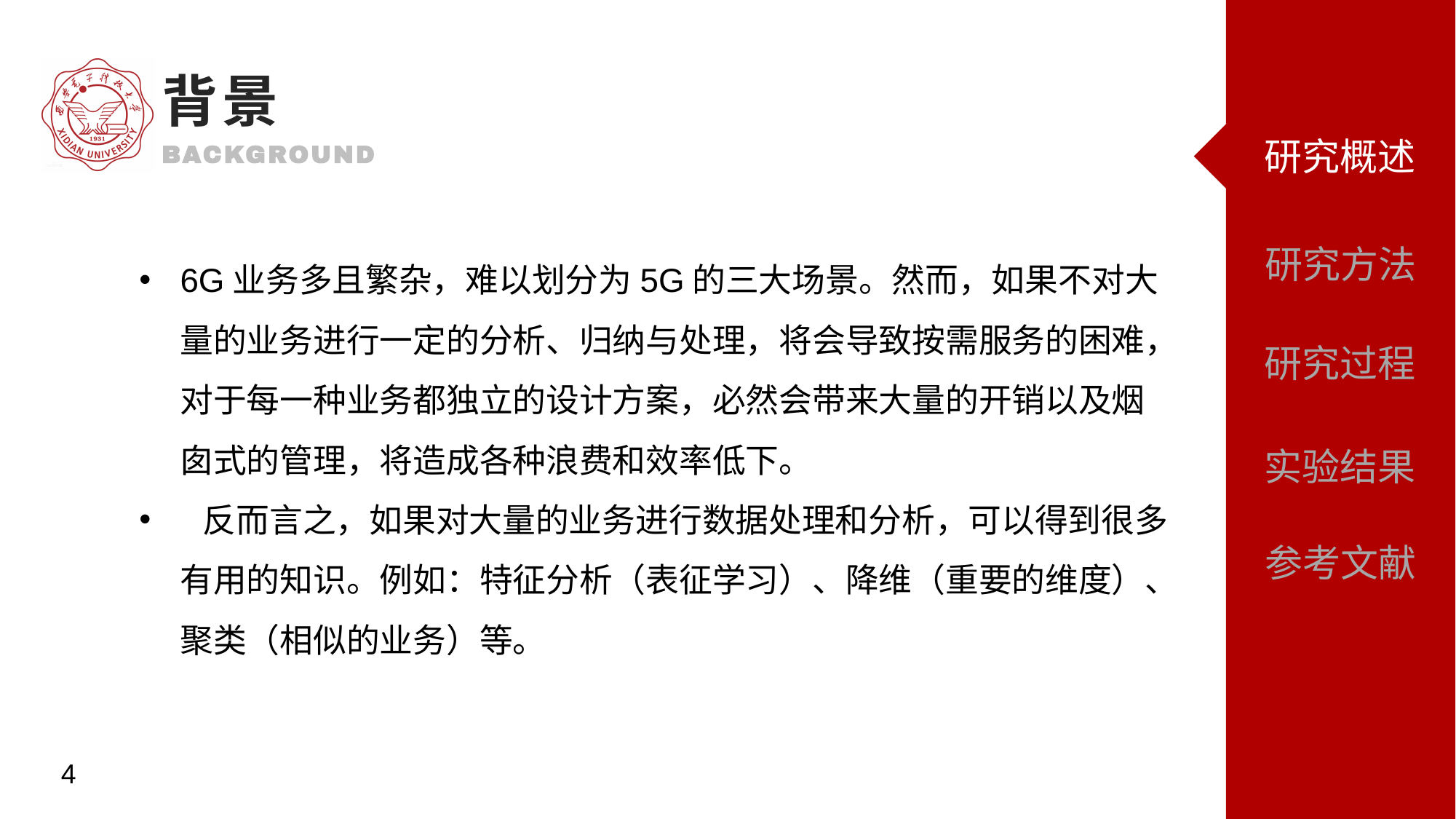

# 背景
BACKGROUND
6G业务多且繁杂，难以划分为5G的三大场景。然而，如果不对大量的业务进行一定的分析、归纳与处理，将会导致按需服务的困难，对于每一种业务都独立的设计方案，必然会带来大量的开销以及烟囱式的管理，将造成各种浪费和效率低下。
  反而言之，如果对大量的业务进行数据处理和分析，可以得到很多有用的知识。例如：特征分析（表征学习）、降维（重要的维度）、聚类（相似的业务）等。
研究方法
参考文献
4